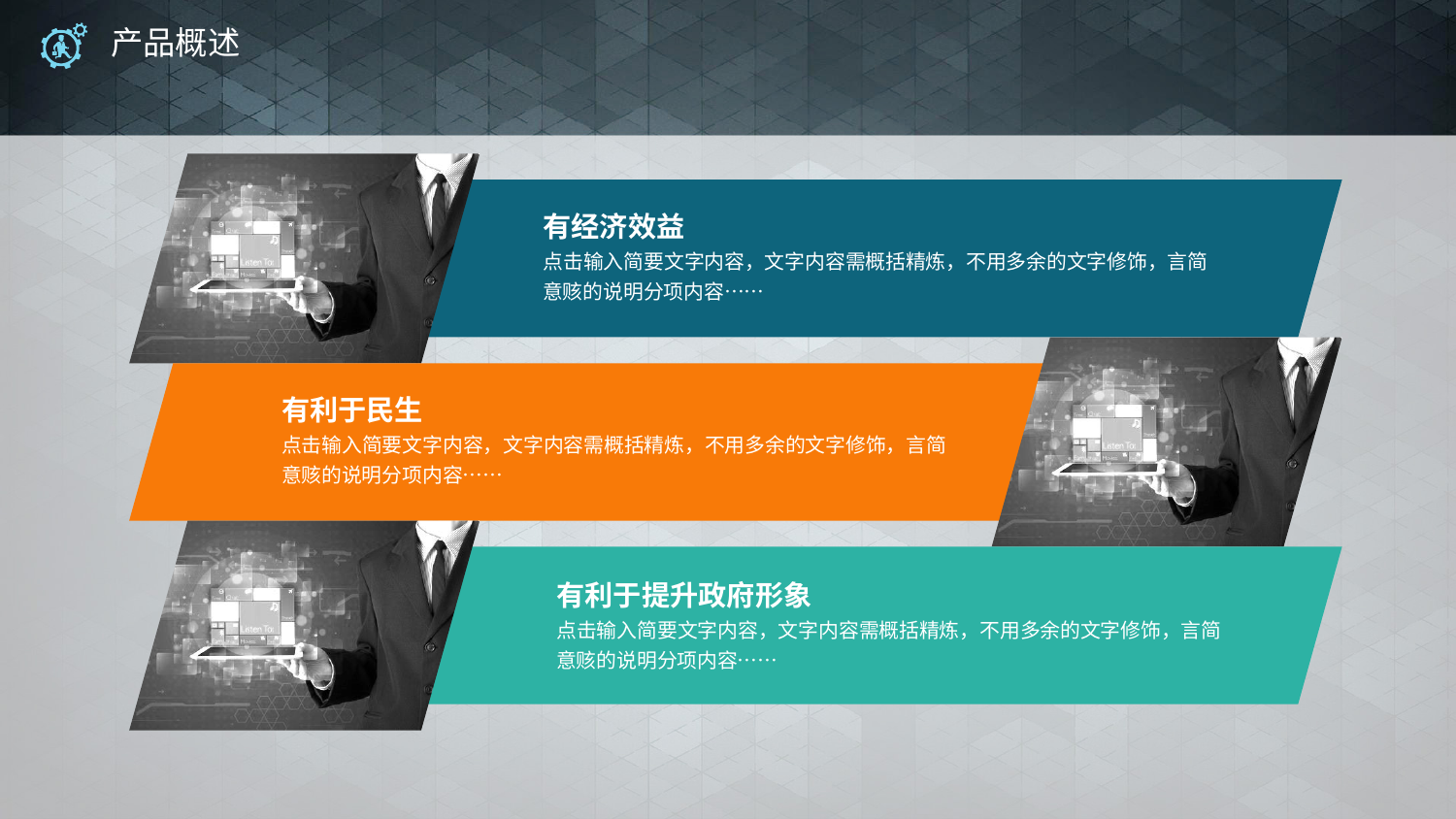

# 产品概述

有经济效益
点击输入简要文字内容，文字内容需概括精炼，不用多余的文字修饰，言简意赅的说明分项内容……

有利于民生
点击输入简要文字内容，文字内容需概括精炼，不用多余的文字修饰，言简意赅的说明分项内容……

有利于提升政府形象
点击输入简要文字内容，文字内容需概括精炼，不用多余的文字修饰，言简意赅的说明分项内容……